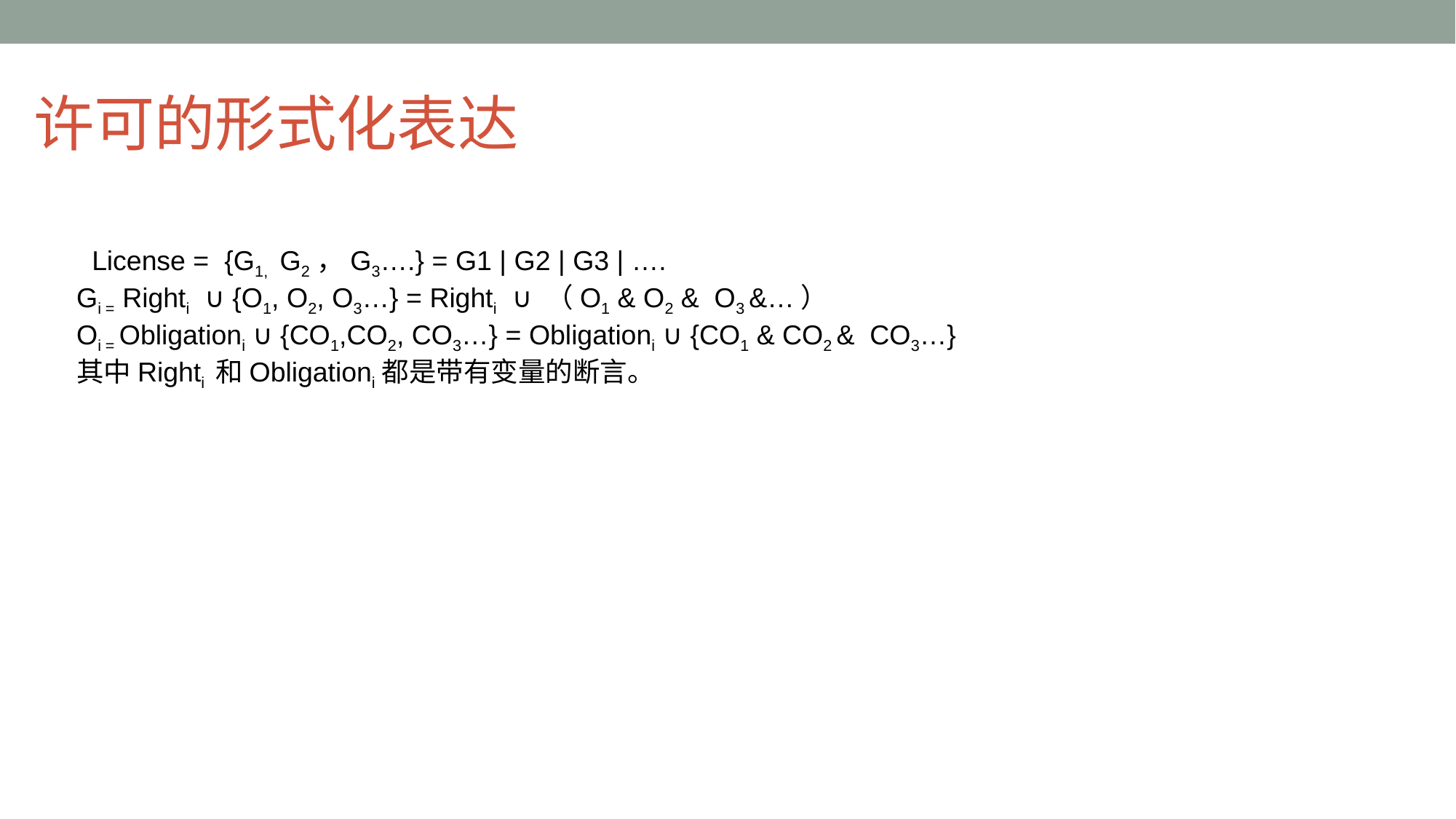

# 许可的形式化表达
  License =  {G1,  G2，G3….} = G1 | G2 | G3 | ….
Gi = Righti  ∪ {O1, O2, O3…} = Righti  ∪ （O1 & O2 &  O3 &…）
Oi = Obligationi ∪ {CO1,CO2, CO3…} = Obligationi ∪ {CO1 & CO2 &  CO3…}
其中Righti 和Obligationi都是带有变量的断言。